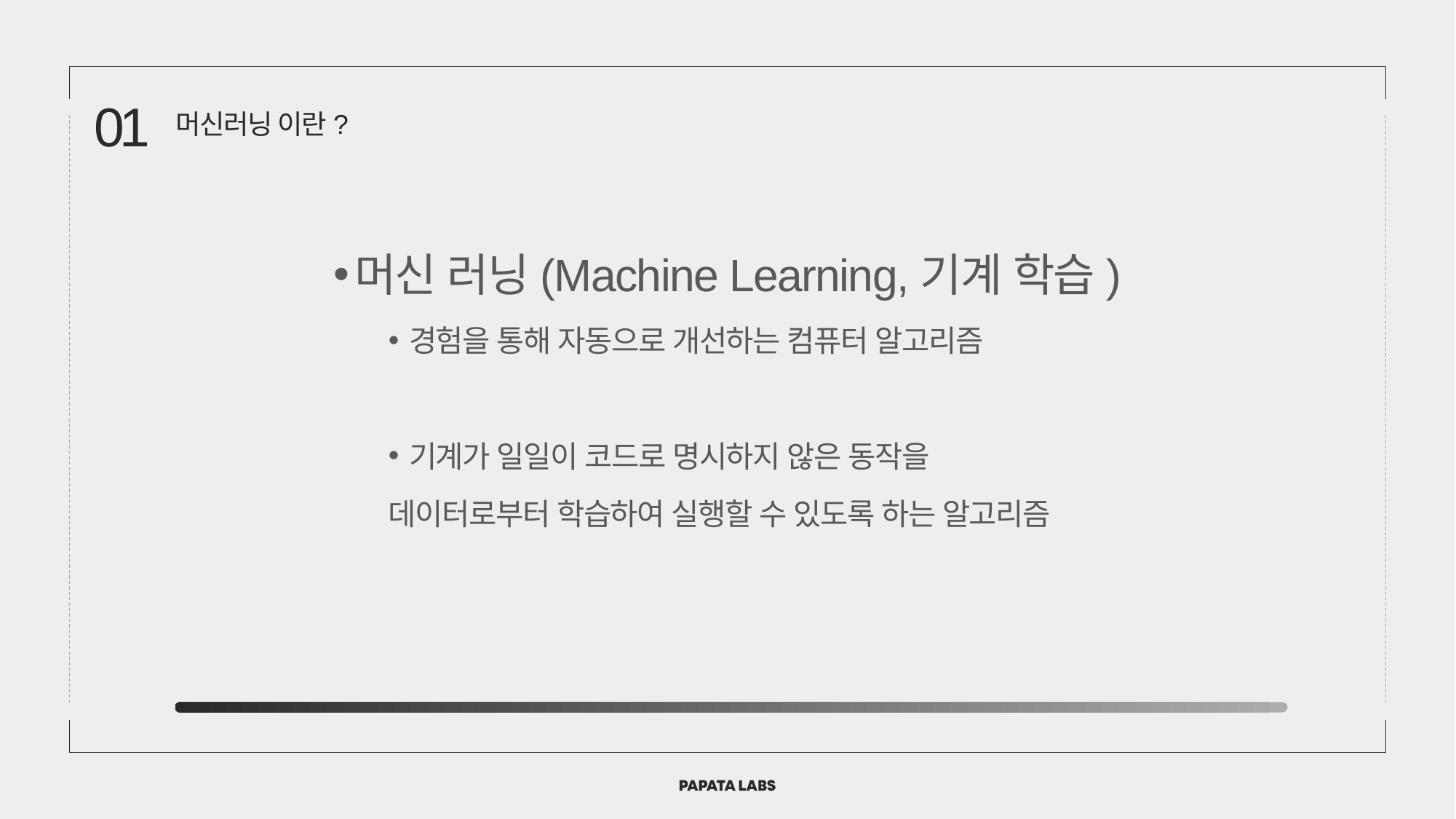

01
머신러닝 이란?
머신 러닝(Machine Learning,기계 학습)
경험을 통해 자동으로 개선하는 컴퓨터 알고리즘

기계가 일일이 코드로 명시하지 않은 동작을
데이터로부터 학습하여 실행할 수 있도록 하는 알고리즘